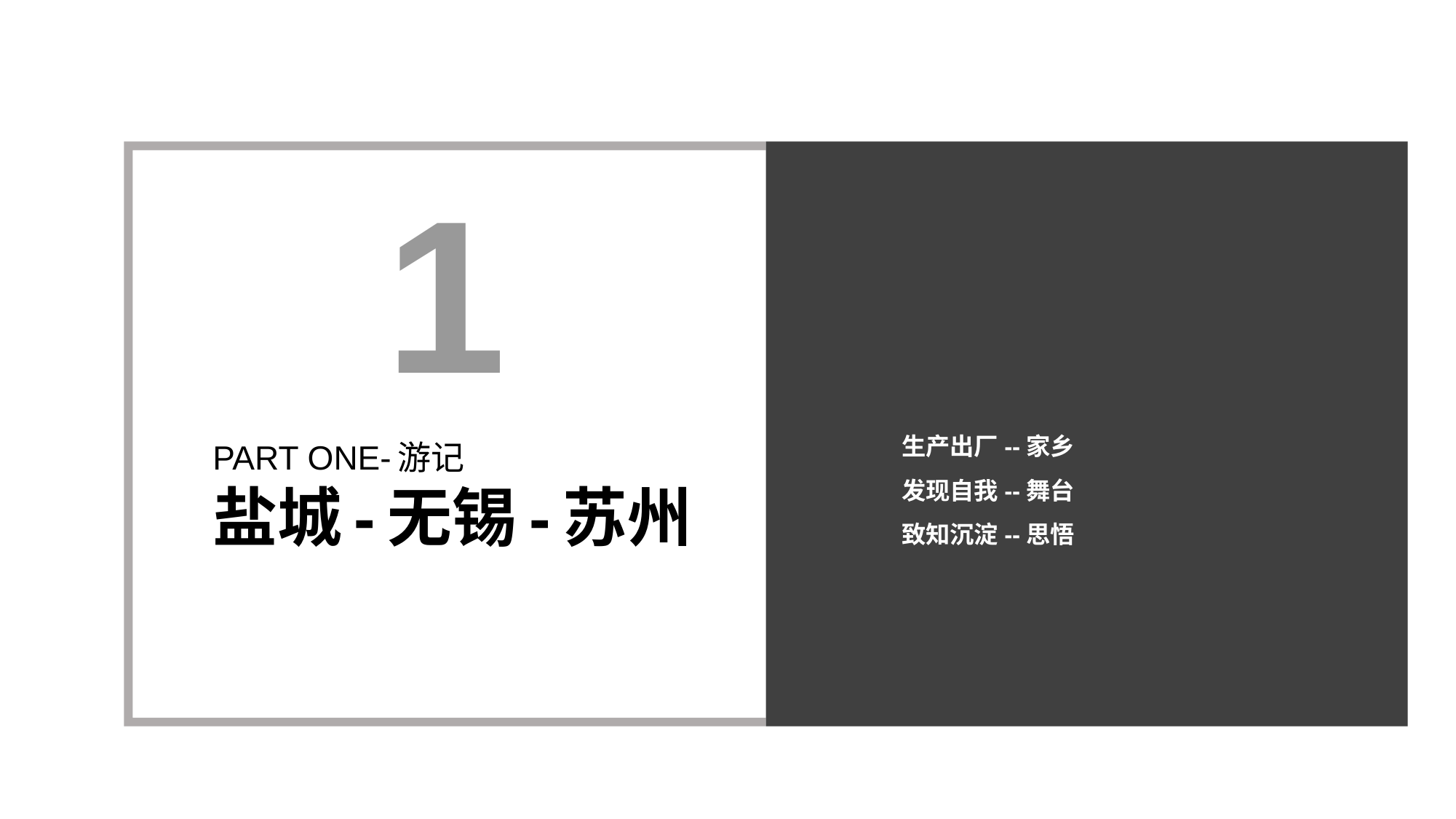

1
生产出厂--家乡
发现自我--舞台
致知沉淀--思悟

PART ONE-游记
盐城-无锡-苏州